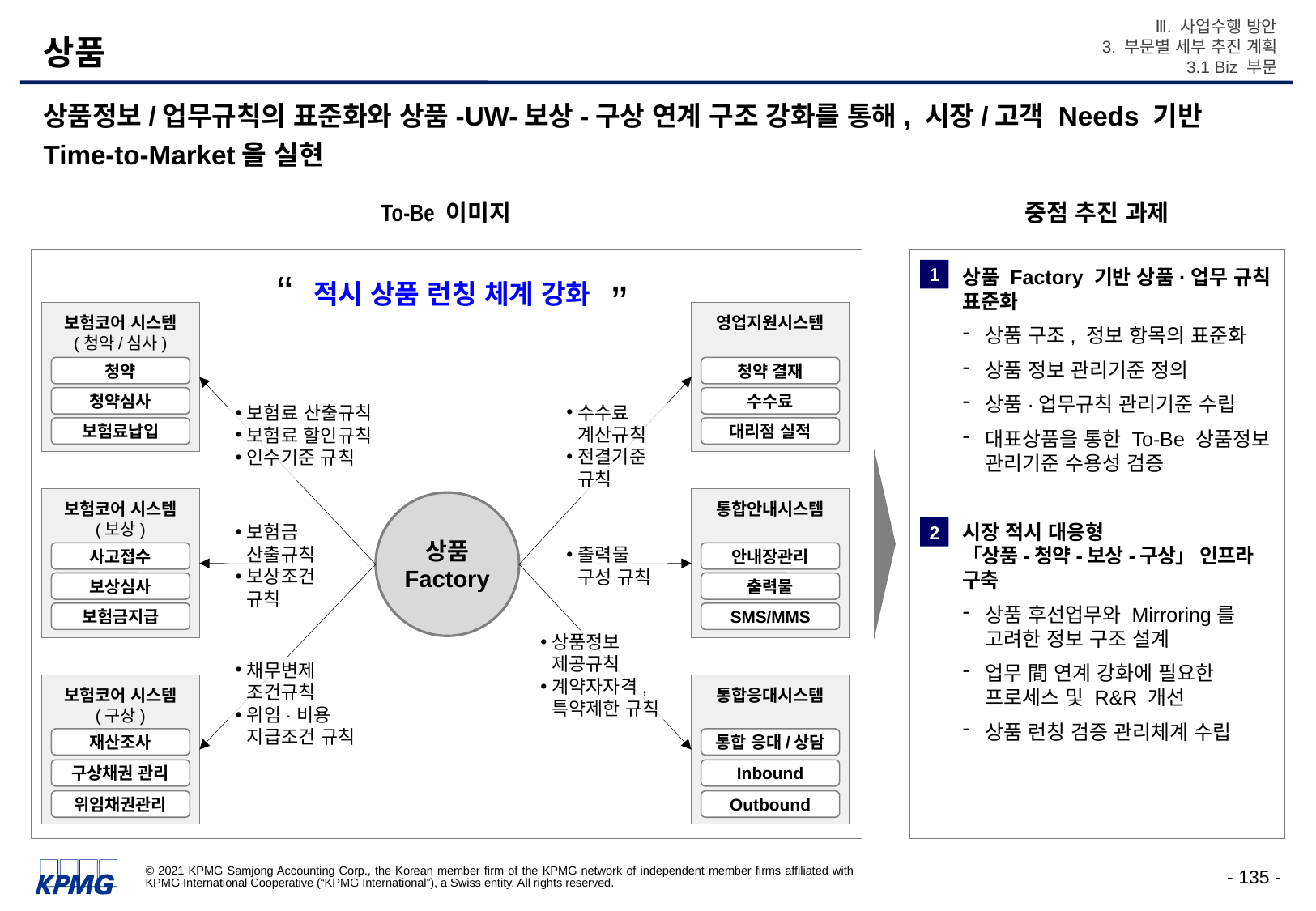

Ⅲ. 사업수행 방안
3. 부문별 세부 추진 계획
3.1 Biz 부문
# 상품
상품정보/업무규칙의 표준화와 상품-UW-보상-구상 연계 구조 강화를 통해, 시장/고객 Needs 기반 Time-to-Market을 실현
To-Be 이미지
중점 추진 과제

상품 Factory 기반 상품·업무 규칙 표준화
상품 구조, 정보 항목의 표준화
상품 정보 관리기준 정의
상품·업무규칙 관리기준 수립
대표상품을 통한 To-Be 상품정보 관리기준 수용성 검증

시장 적시 대응형
「상품-청약-보상-구상」 인프라 구축
상품 후선업무와 Mirroring를 고려한 정보 구조 설계
업무 間 연계 강화에 필요한 프로세스 및 R&R 개선
상품 런칭 검증 관리체계 수립
“
1
적시 상품 런칭 체계 강화
”
보험코어 시스템
(청약/심사)
영업지원시스템
청약
청약 결재
수수료
청약심사
보험료 산출규칙
보험료 할인규칙
인수기준 규칙
수수료
계산규칙
전결기준 규칙
보험료납입
대리점 실적
보험코어 시스템
(보상)
통합안내시스템
상품 Factory
2

보험금 산출규칙
보상조건 규칙
사고접수
안내장관리
출력물 구성 규칙
출력물
보상심사
보험금지급
SMS/MMS
상품정보
제공규칙
계약자자격, 특약제한 규칙
채무변제 조건규칙
위임·비용 지급조건 규칙
보험코어 시스템
(구상)
통합응대시스템
재산조사
통합 응대/상담
구상채권 관리
Inbound
위임채권관리
Outbound